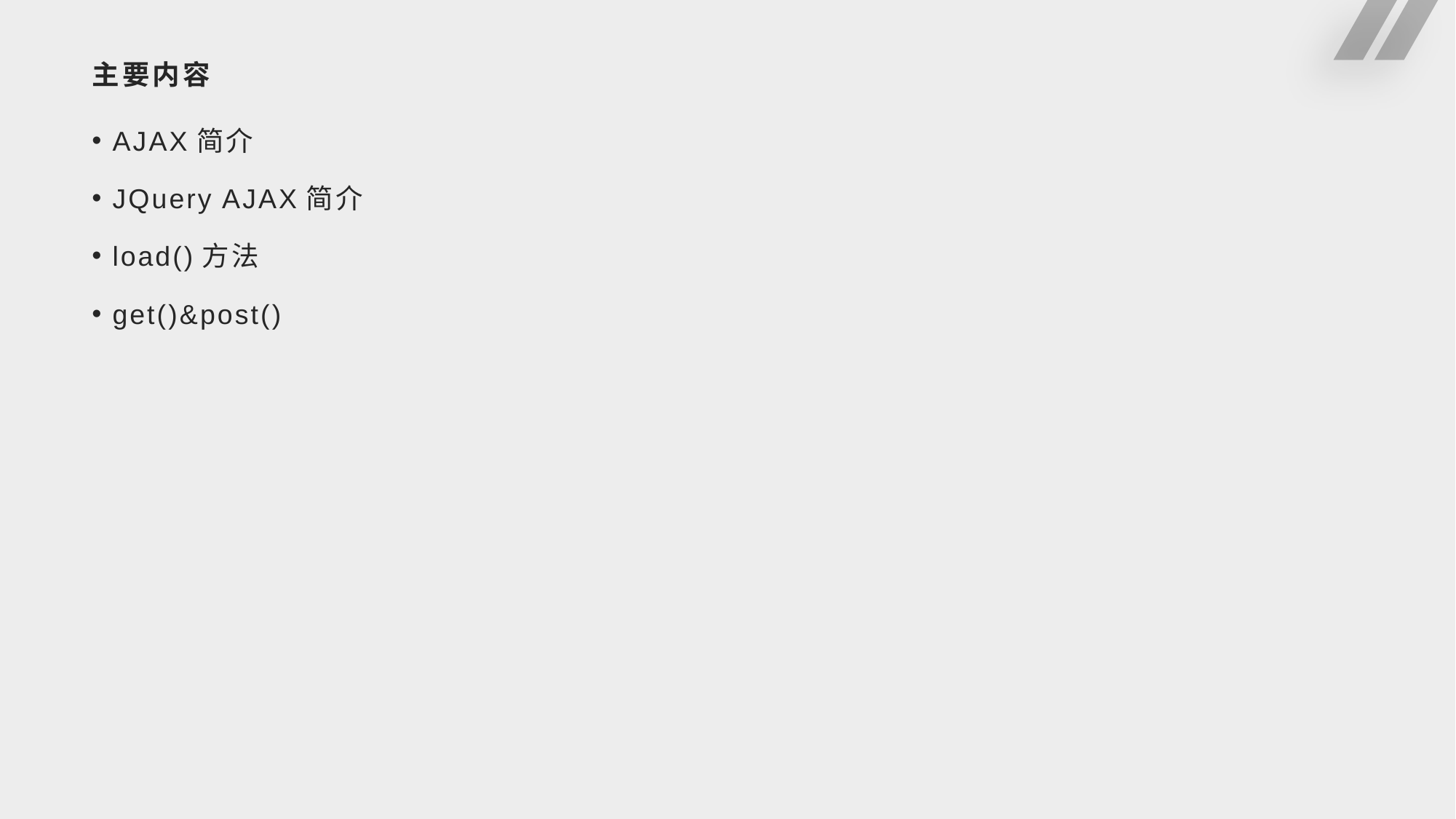

# 主要内容
AJAX简介
JQuery AJAX简介
load()方法
get()&post()